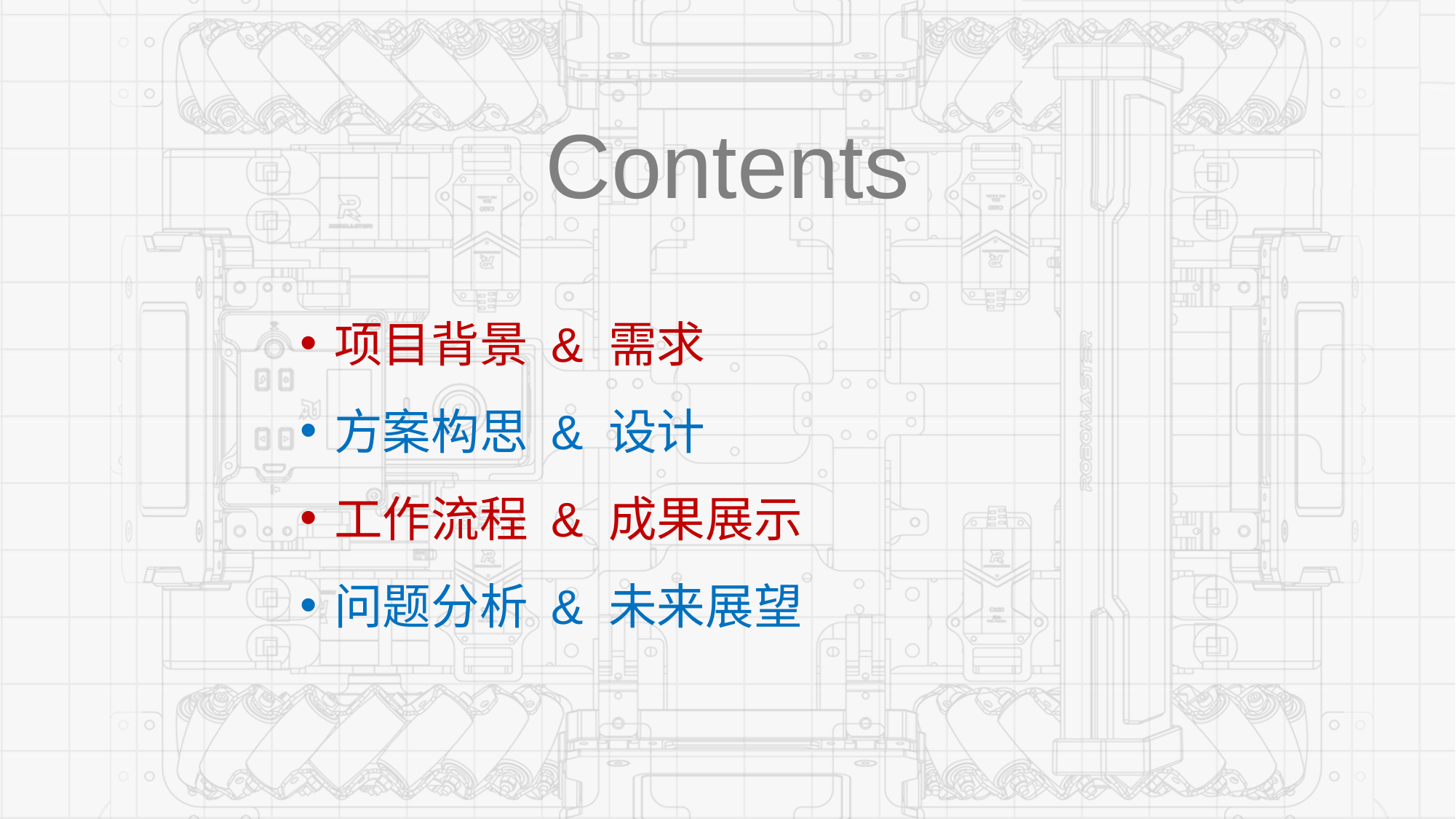

Contents
项目背景 & 需求
方案构思 & 设计
工作流程 & 成果展示
问题分析 & 未来展望